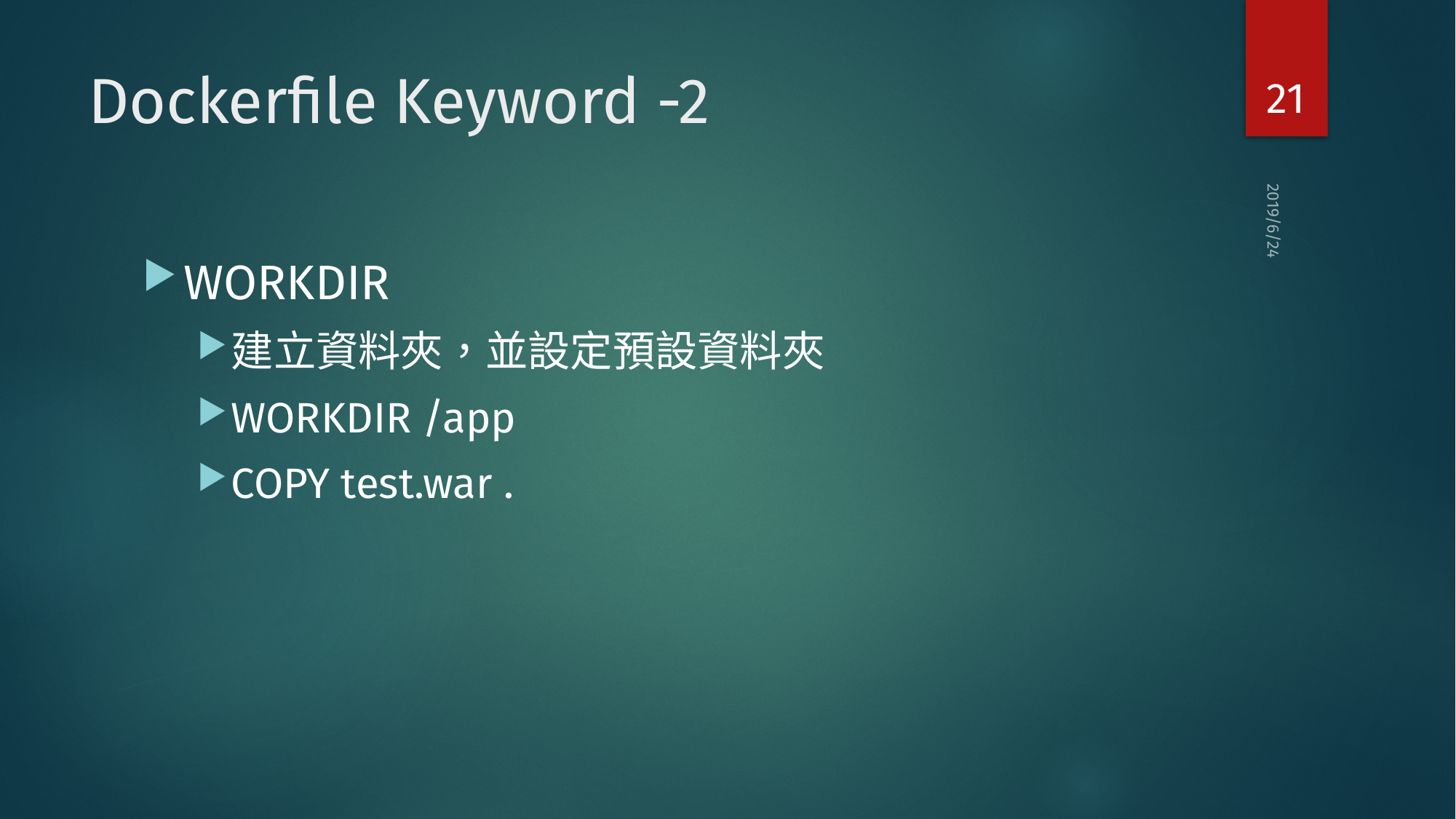

21
# Dockerfile Keyword -2
2019/6/24
WORKDIR
建立資料夾，並設定預設資料夾
WORKDIR /app
COPY test.war .